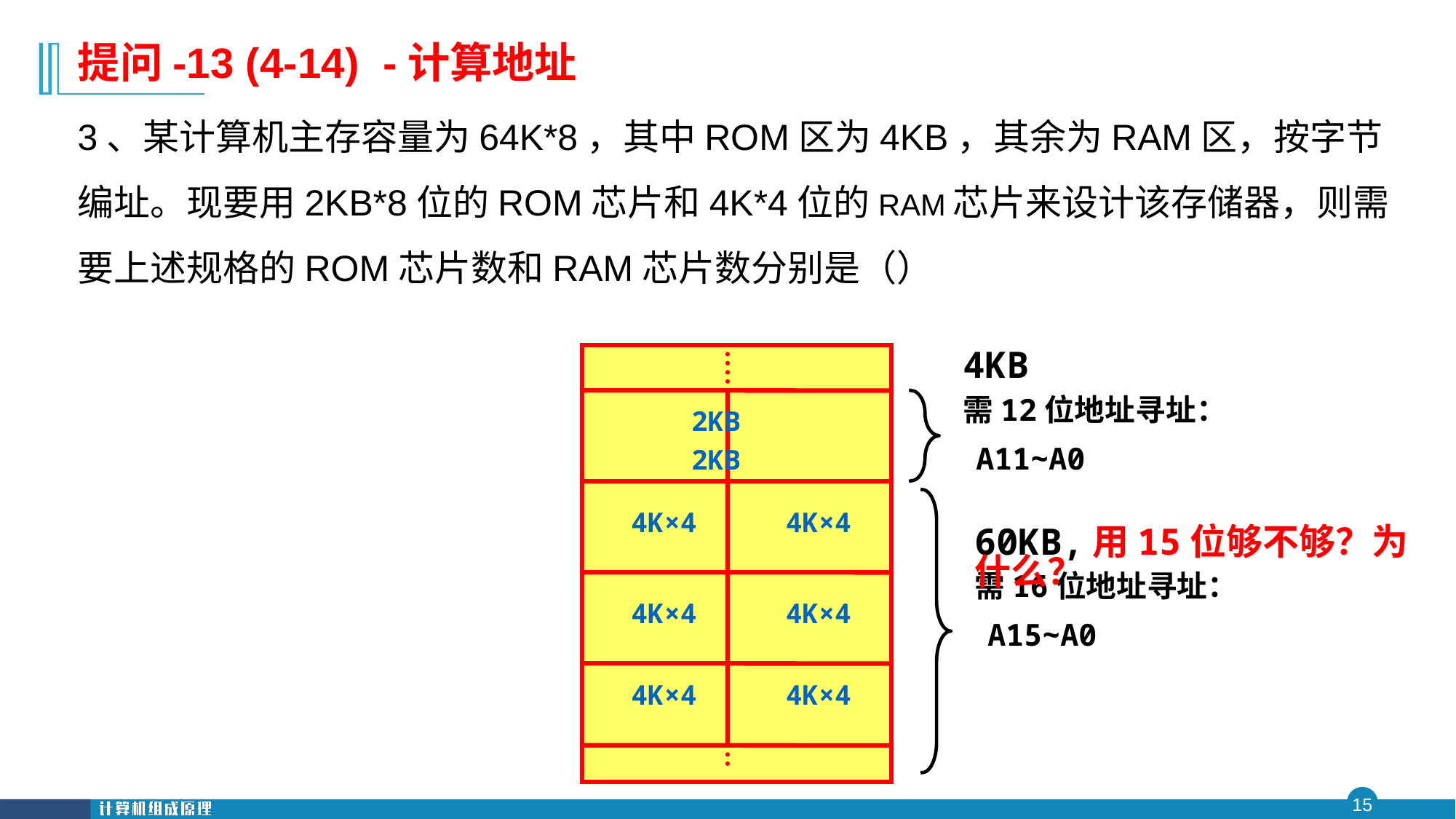

提问-13 (4-14)  -计算地址
3、某计算机主存容量为64K*8，其中ROM区为4KB，其余为RAM区，按字节编址。现要用2KB*8位的ROM芯片和4K*4位的RAM芯片来设计该存储器，则需要上述规格的ROM芯片数和RAM芯片数分别是（）

2KB
2KB

4K×4
4K×4

4K×4
4K×4

4K×4
4K×4

4KB
需12位地址寻址：

A11∼A0

60KB,用15位够不够？为什么？
需16位地址寻址：
A15∼A0